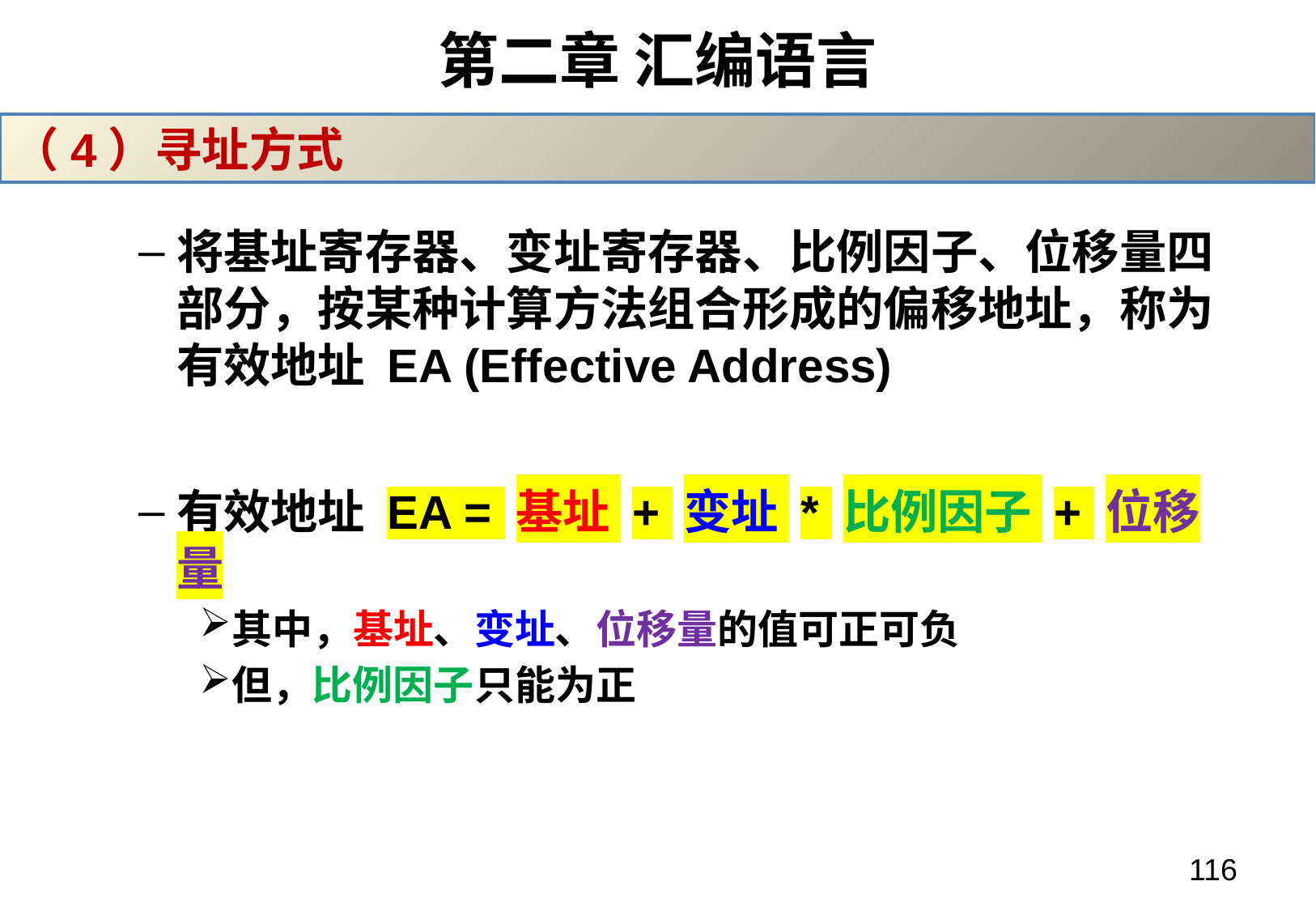

# 第二章 汇编语言
（4）寻址方式
将基址寄存器、变址寄存器、比例因子、位移量四部分，按某种计算方法组合形成的偏移地址，称为有效地址 EA (Effective Address)

有效地址 EA = 基址 + 变址 * 比例因子 + 位移量
其中，基址、变址、位移量的值可正可负
但，比例因子只能为正
116